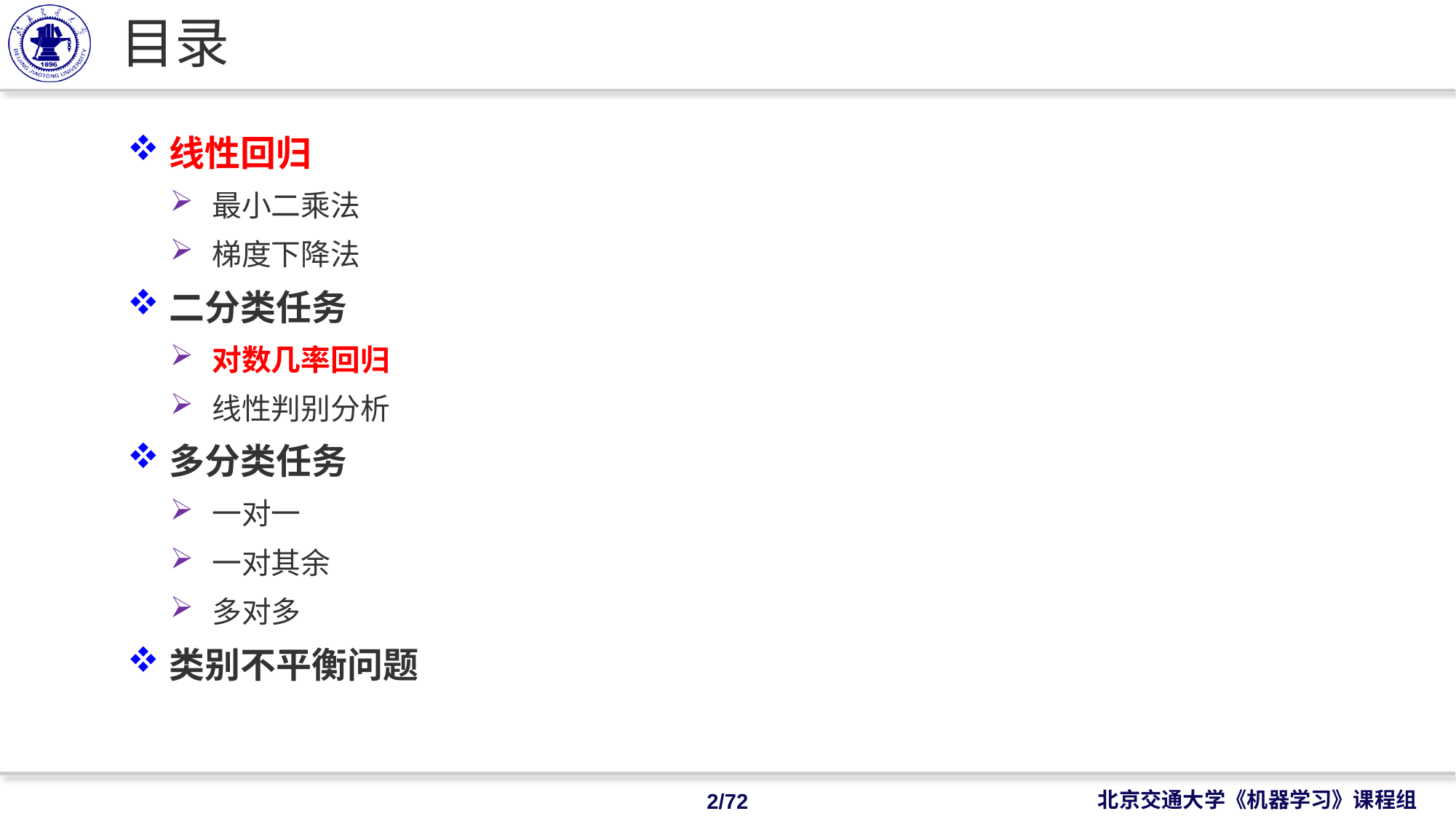

# 目录
线性回归
最小二乘法
梯度下降法
二分类任务
对数几率回归
线性判别分析
多分类任务
一对一
一对其余
多对多
类别不平衡问题